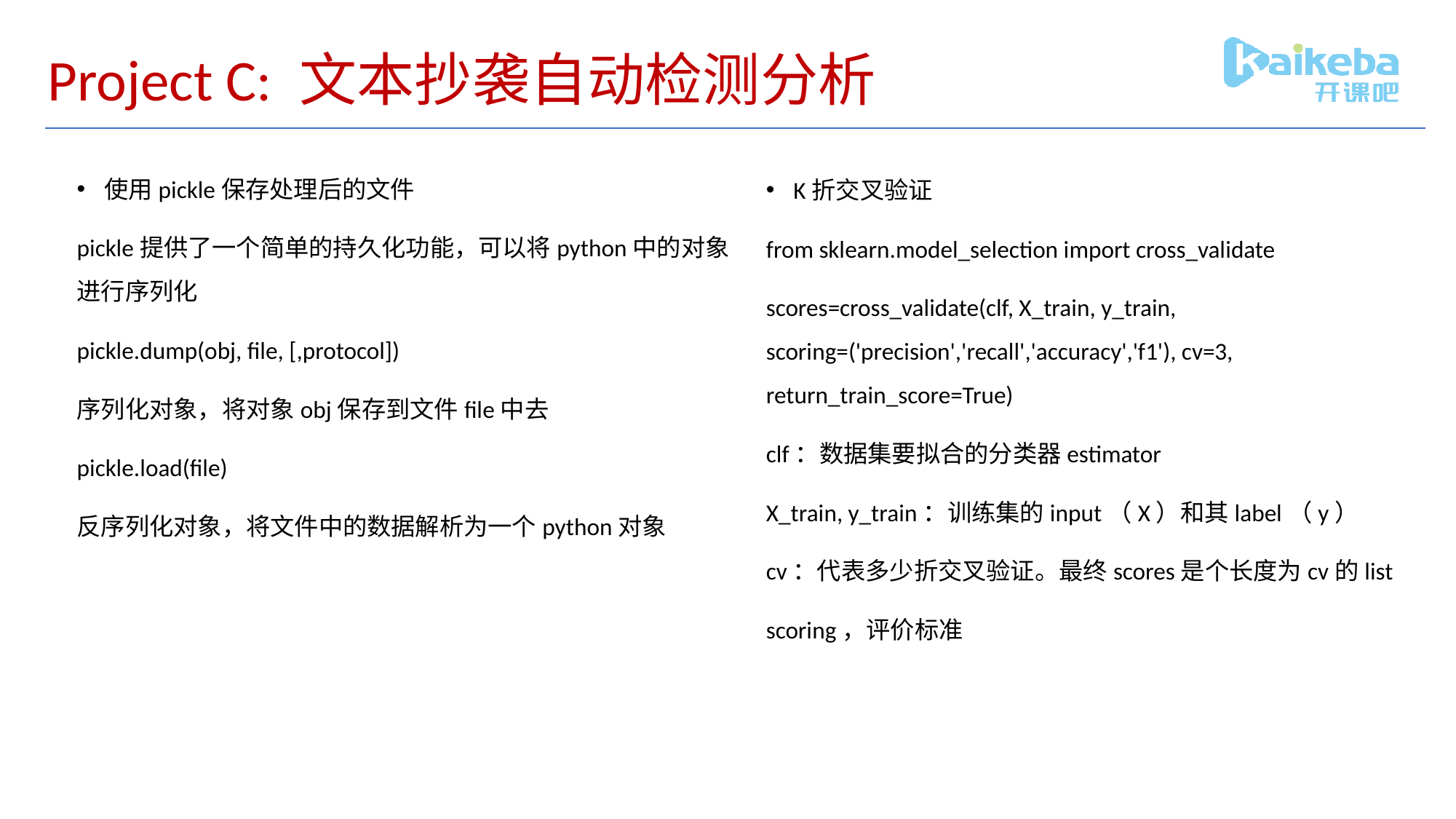

# Project C: 文本抄袭自动检测分析
使用pickle保存处理后的文件
pickle提供了一个简单的持久化功能，可以将python中的对象进行序列化
pickle.dump(obj, file, [,protocol])
序列化对象，将对象obj保存到文件file中去
pickle.load(file)
反序列化对象，将文件中的数据解析为一个python对象

K折交叉验证
from sklearn.model_selection import cross_validate
scores=cross_validate(clf, X_train, y_train, scoring=('precision','recall','accuracy','f1'), cv=3, return_train_score=True)
clf：数据集要拟合的分类器estimator
X_train, y_train：训练集的input（X）和其label（y）
cv：代表多少折交叉验证。最终scores是个长度为cv的list
scoring，评价标准